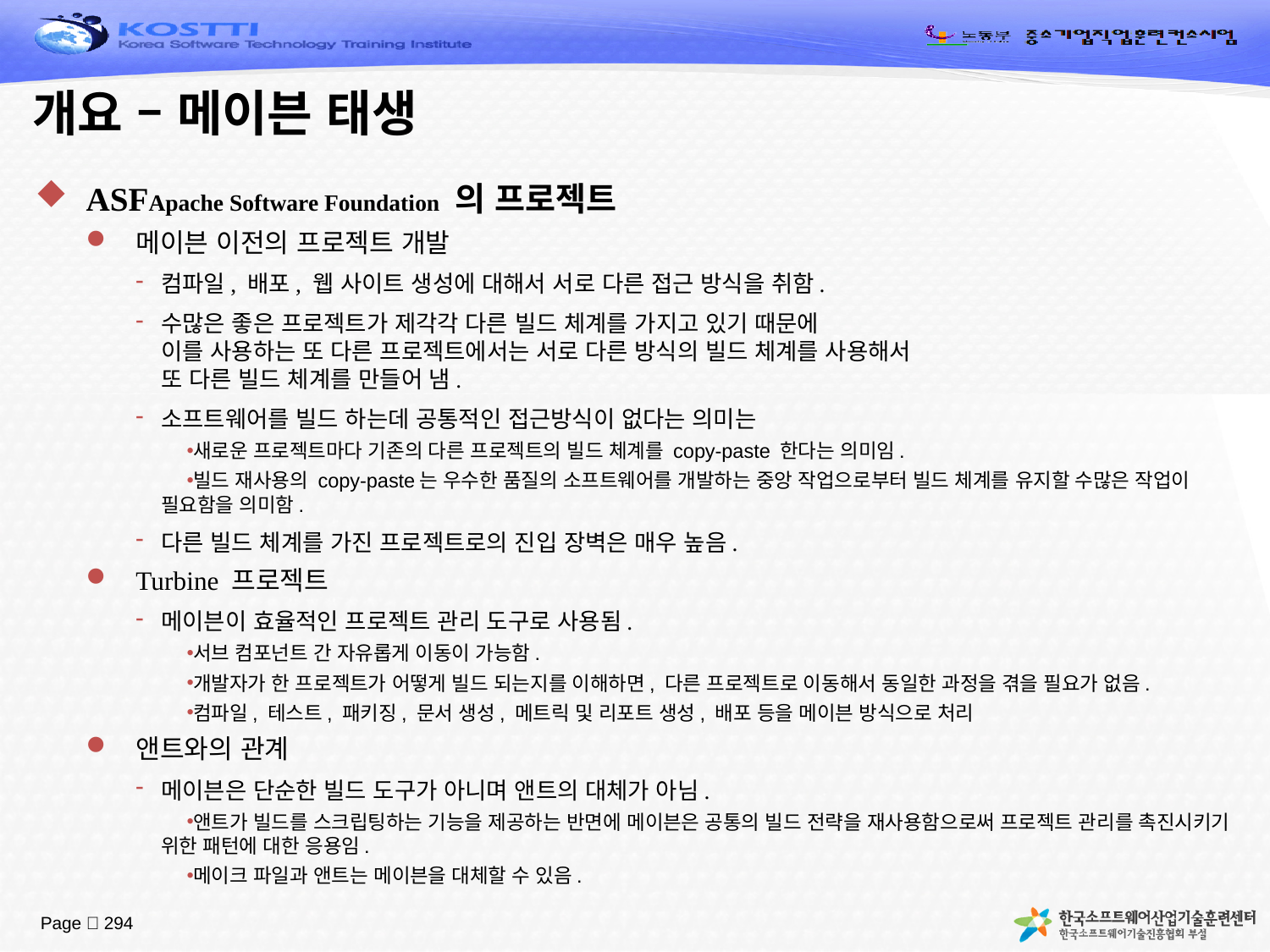

# 개요 – 메이븐 태생
ASFApache Software Foundation 의 프로젝트
메이븐 이전의 프로젝트 개발
컴파일, 배포, 웹 사이트 생성에 대해서 서로 다른 접근 방식을 취함.
수많은 좋은 프로젝트가 제각각 다른 빌드 체계를 가지고 있기 때문에
이를 사용하는 또 다른 프로젝트에서는 서로 다른 방식의 빌드 체계를 사용해서
또 다른 빌드 체계를 만들어 냄.
소프트웨어를 빌드 하는데 공통적인 접근방식이 없다는 의미는
새로운 프로젝트마다 기존의 다른 프로젝트의 빌드 체계를 copy-paste 한다는 의미임.
빌드 재사용의 copy-paste는 우수한 품질의 소프트웨어를 개발하는 중앙 작업으로부터 빌드 체계를 유지할 수많은 작업이 필요함을 의미함.
다른 빌드 체계를 가진 프로젝트로의 진입 장벽은 매우 높음.
Turbine 프로젝트
메이븐이 효율적인 프로젝트 관리 도구로 사용됨.
서브 컴포넌트 간 자유롭게 이동이 가능함.
개발자가 한 프로젝트가 어떻게 빌드 되는지를 이해하면, 다른 프로젝트로 이동해서 동일한 과정을 겪을 필요가 없음.
컴파일, 테스트, 패키징, 문서 생성, 메트릭 및 리포트 생성, 배포 등을 메이븐 방식으로 처리
앤트와의 관계
메이븐은 단순한 빌드 도구가 아니며 앤트의 대체가 아님.
앤트가 빌드를 스크립팅하는 기능을 제공하는 반면에 메이븐은 공통의 빌드 전략을 재사용함으로써 프로젝트 관리를 촉진시키기 위한 패턴에 대한 응용임.
메이크 파일과 앤트는 메이븐을 대체할 수 있음.